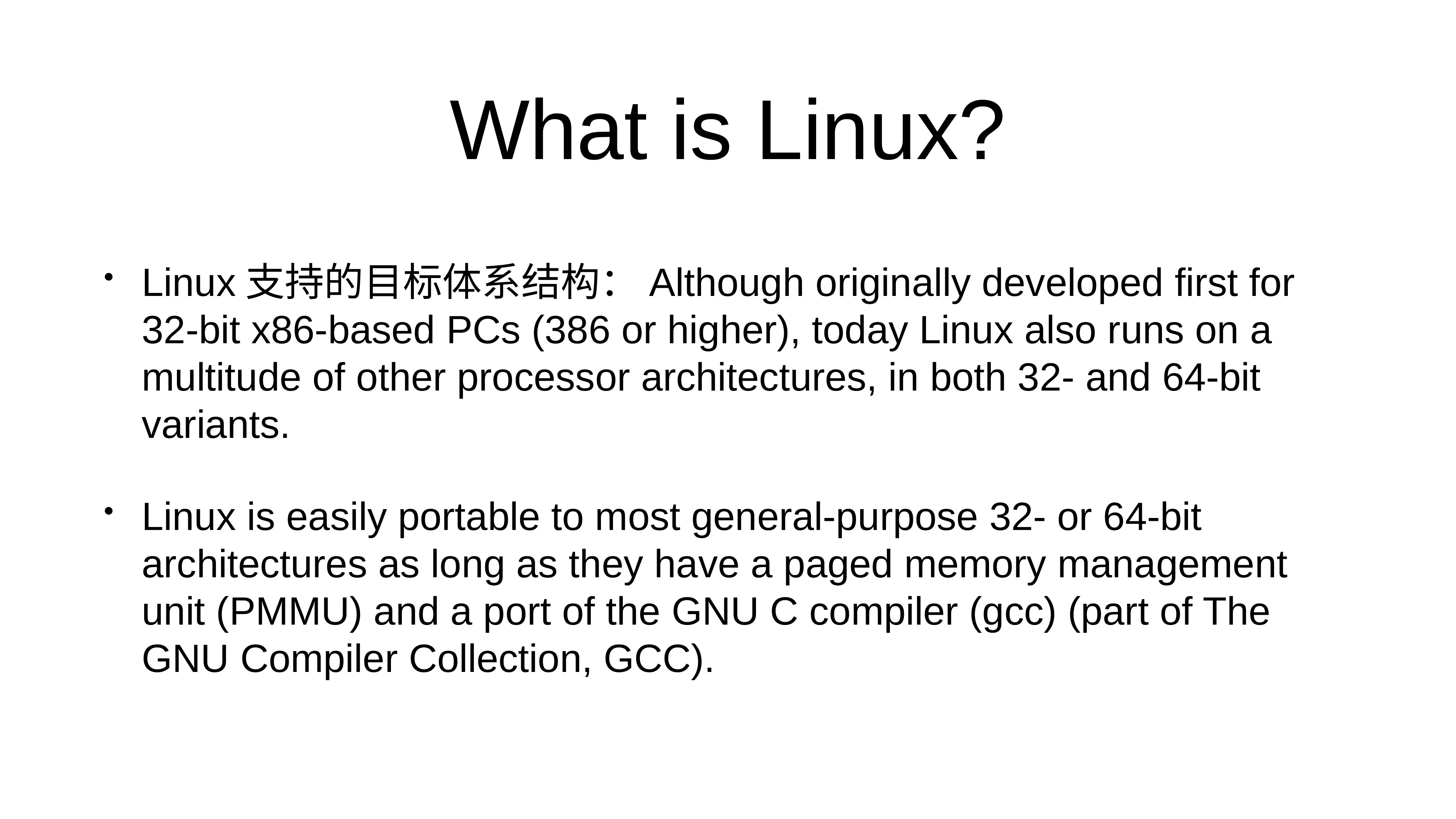

# What is Linux?
Linux支持的目标体系结构：Although originally developed first for 32-bit x86-based PCs (386 or higher), today Linux also runs on a multitude of other processor architectures, in both 32- and 64-bit variants.
Linux is easily portable to most general-purpose 32- or 64-bit architectures as long as they have a paged memory management unit (PMMU) and a port of the GNU C compiler (gcc) (part of The GNU Compiler Collection, GCC).